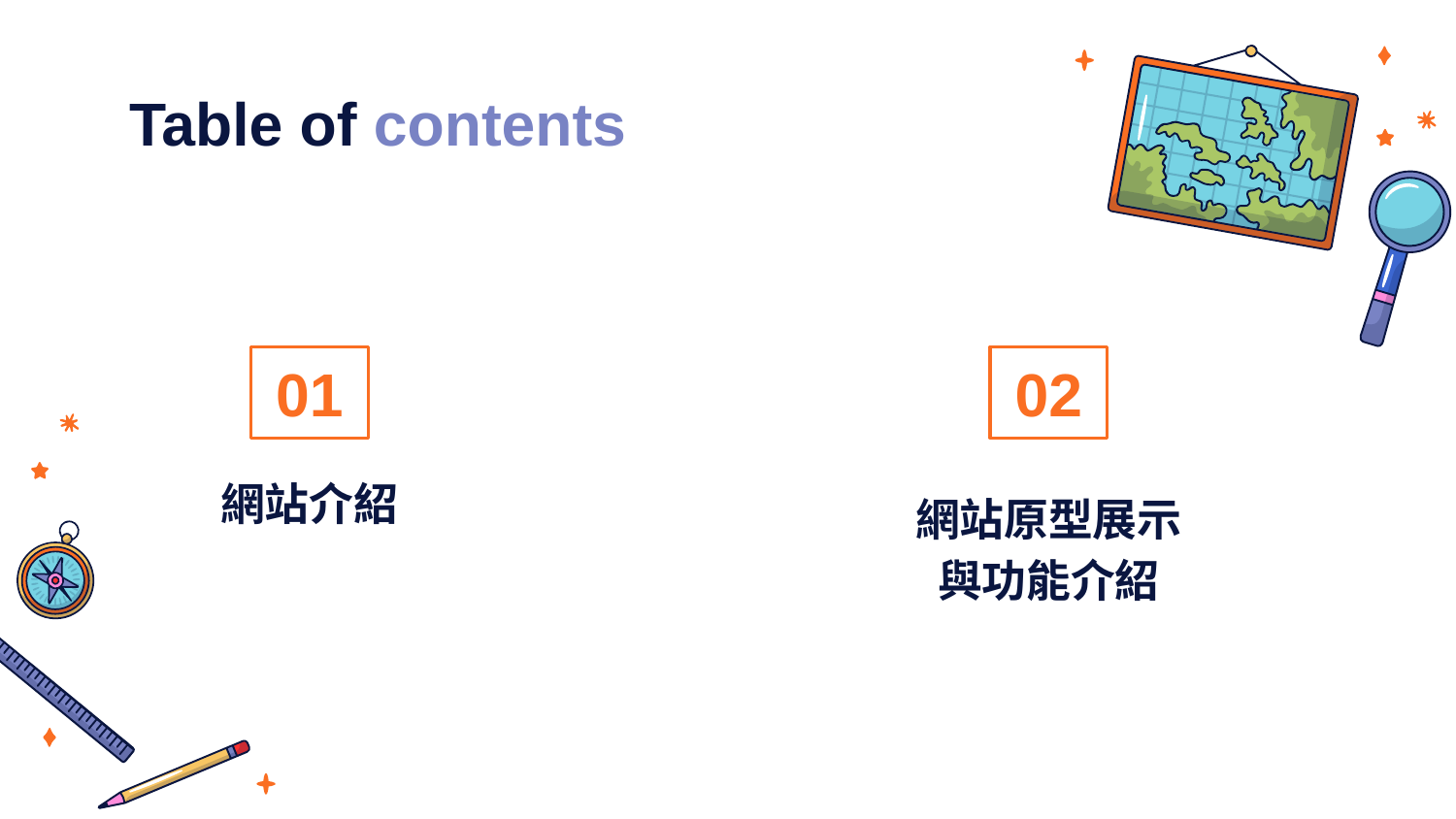

# Table of contents
01
02
網站介紹
網站原型展示
與功能介紹